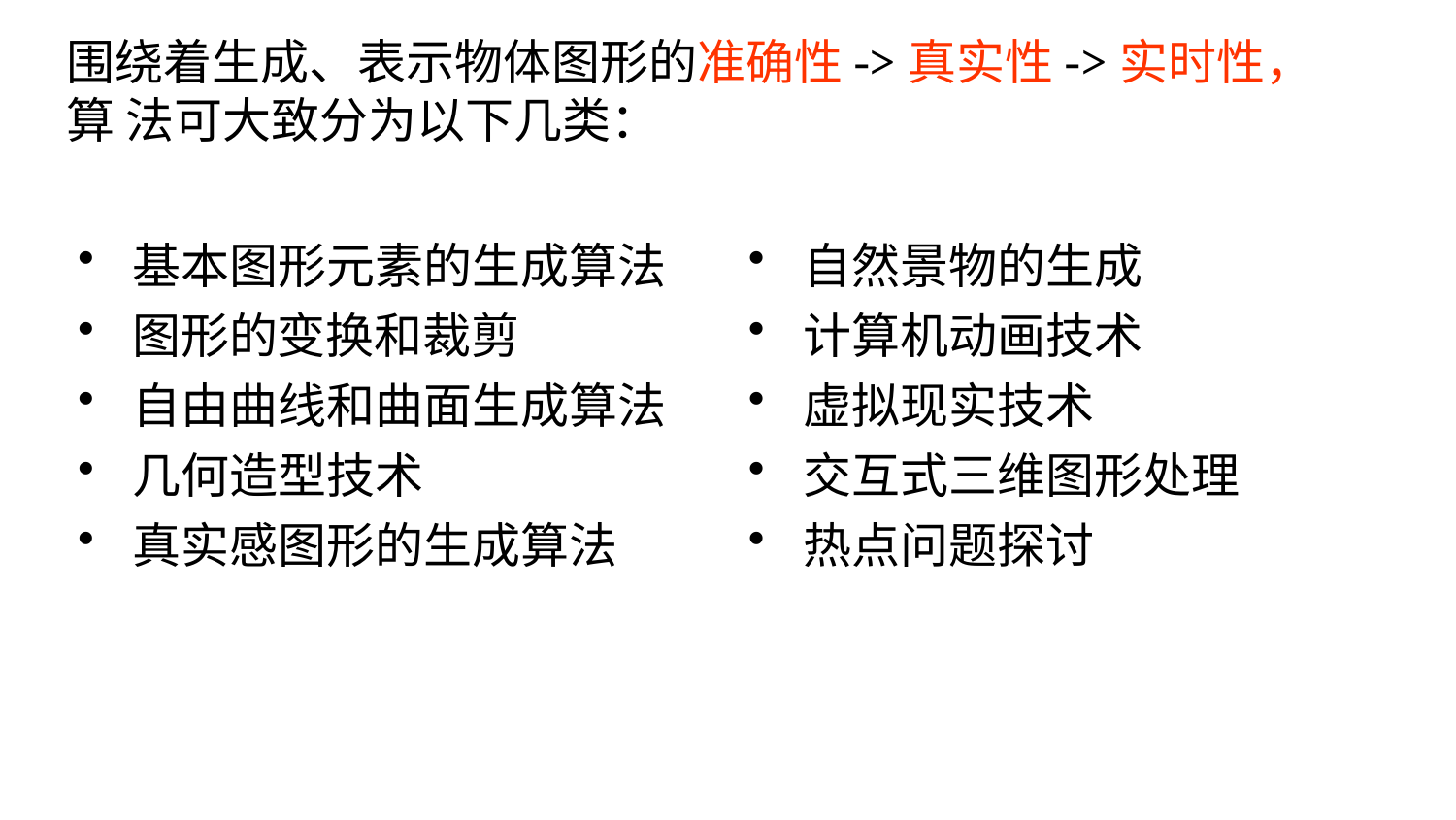

围绕着生成、表示物体图形的准确性->真实性->实时性，算 法可大致分为以下几类：
基本图形元素的生成算法
图形的变换和裁剪
自由曲线和曲面生成算法
几何造型技术
真实感图形的生成算法
自然景物的生成
计算机动画技术
虚拟现实技术
交互式三维图形处理
热点问题探讨